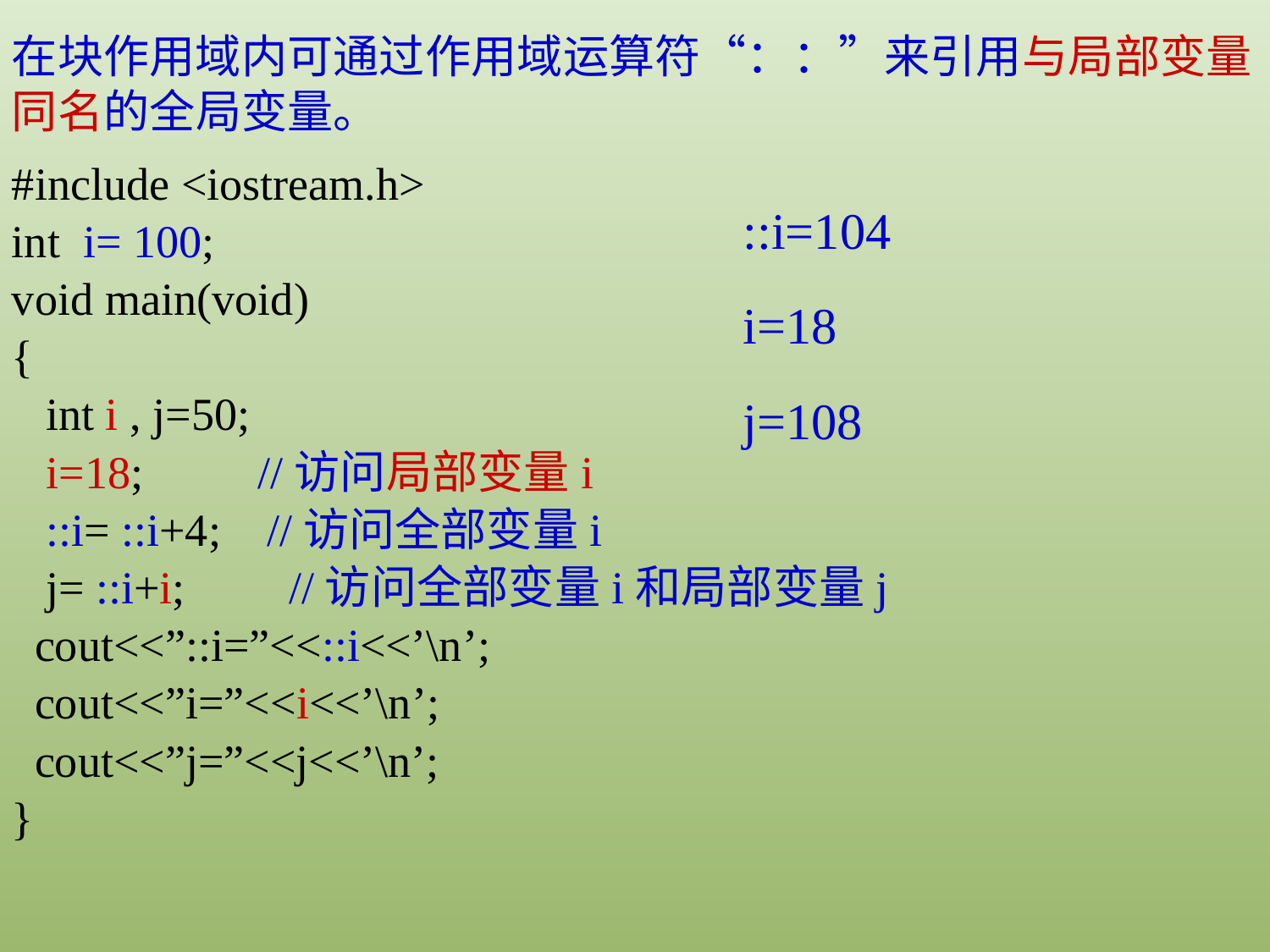

在块作用域内可通过作用域运算符“：：”来引用与局部变量同名的全局变量。
#include <iostream.h>
int  i= 100;
void main(void)
{
   int i , j=50;
   i=18;          //访问局部变量i
   ::i= ::i+4;    //访问全部变量i
   j= ::i+i;	  //访问全部变量i和局部变量j
  cout<<”::i=”<<::i<<’\n’;
  cout<<”i=”<<i<<’\n’;
  cout<<”j=”<<j<<’\n’;
}
::i=104
i=18
j=108
228